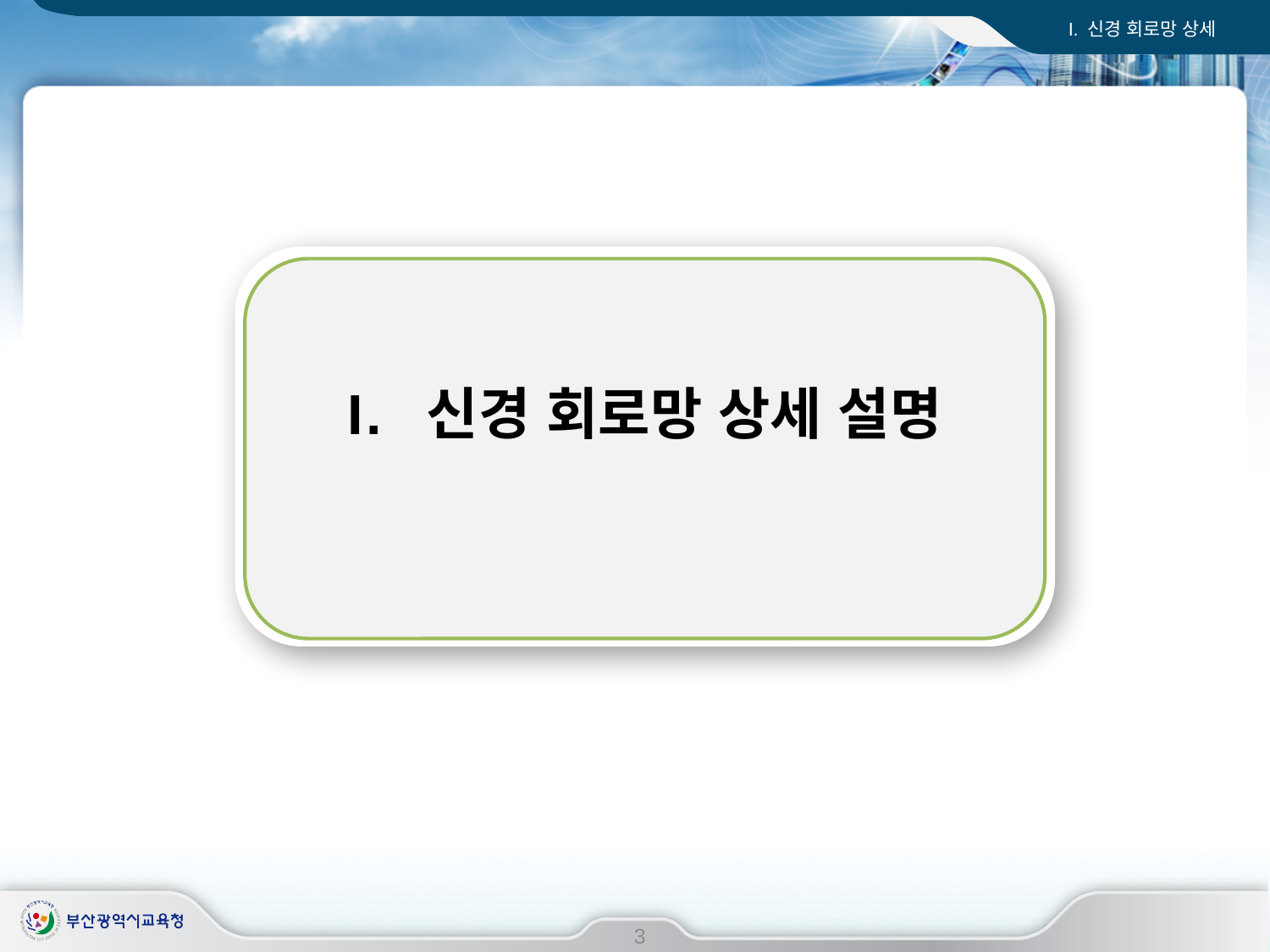

I. 신경 회로망 상세

신경 회로망 상세 설명
I. 사업 개요
3